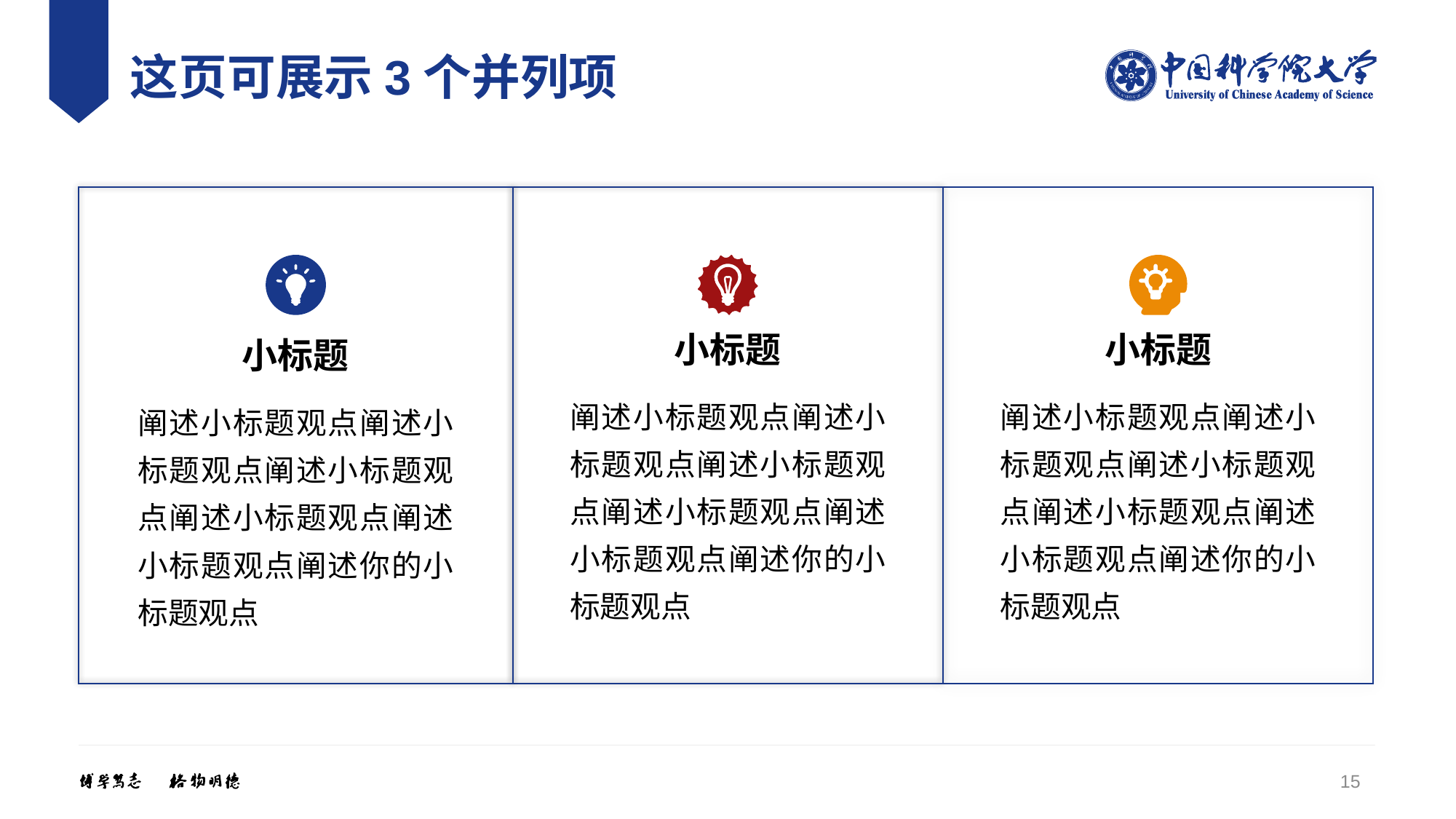

# 这页可展示3个并列项

小标题
小标题
小标题
阐述小标题观点阐述小标题观点阐述小标题观点阐述小标题观点阐述小标题观点阐述你的小标题观点
阐述小标题观点阐述小标题观点阐述小标题观点阐述小标题观点阐述小标题观点阐述你的小标题观点
阐述小标题观点阐述小标题观点阐述小标题观点阐述小标题观点阐述小标题观点阐述你的小标题观点
15